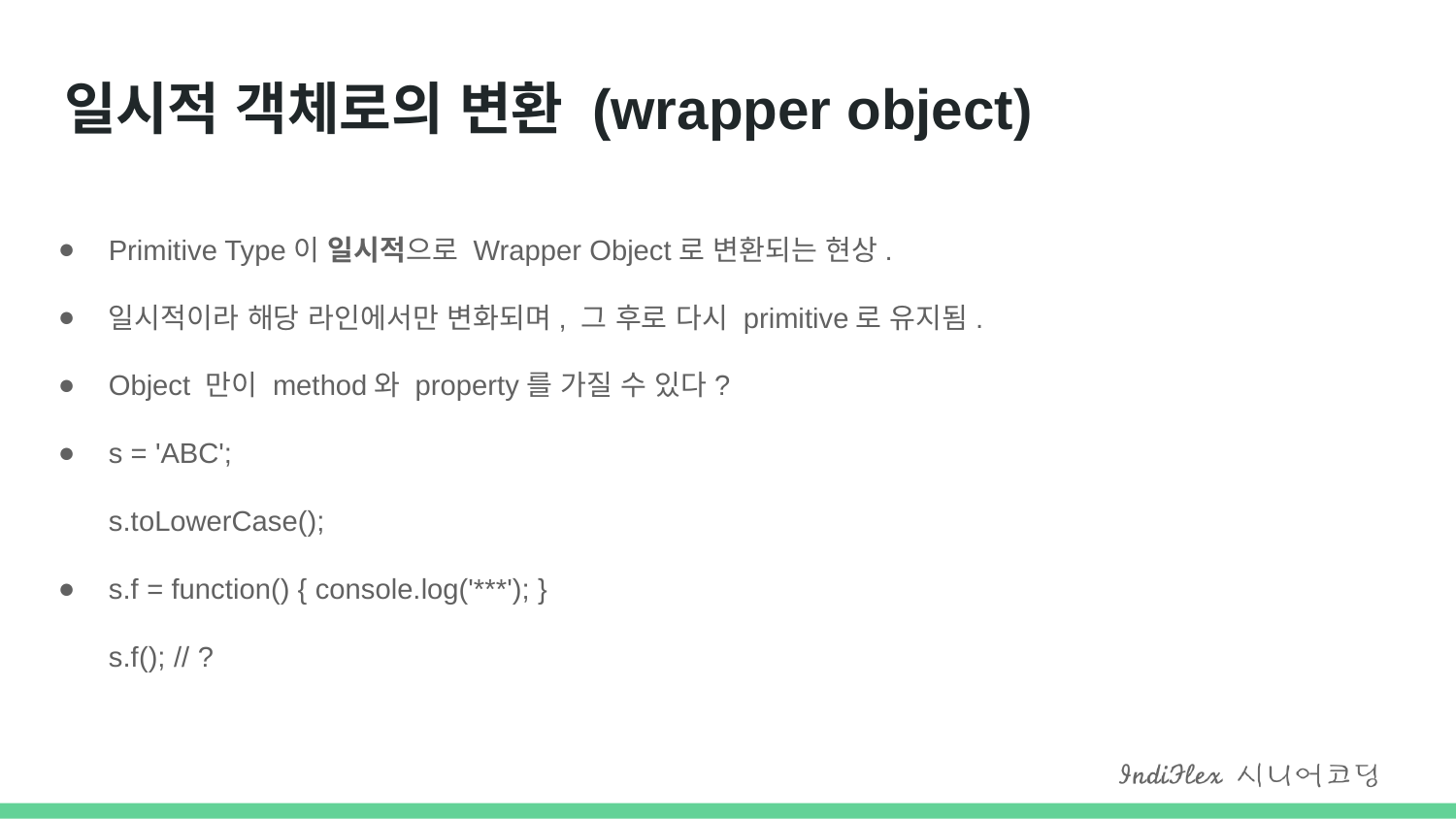

# 일시적 객체로의 변환 (wrapper object)
Primitive Type이 일시적으로 Wrapper Object로 변환되는 현상.
일시적이라 해당 라인에서만 변화되며, 그 후로 다시 primitive로 유지됨.
Object 만이 method와 property를 가질 수 있다?
s = 'ABC';
s.toLowerCase();
s.f = function() { console.log('***'); }
s.f(); // ?